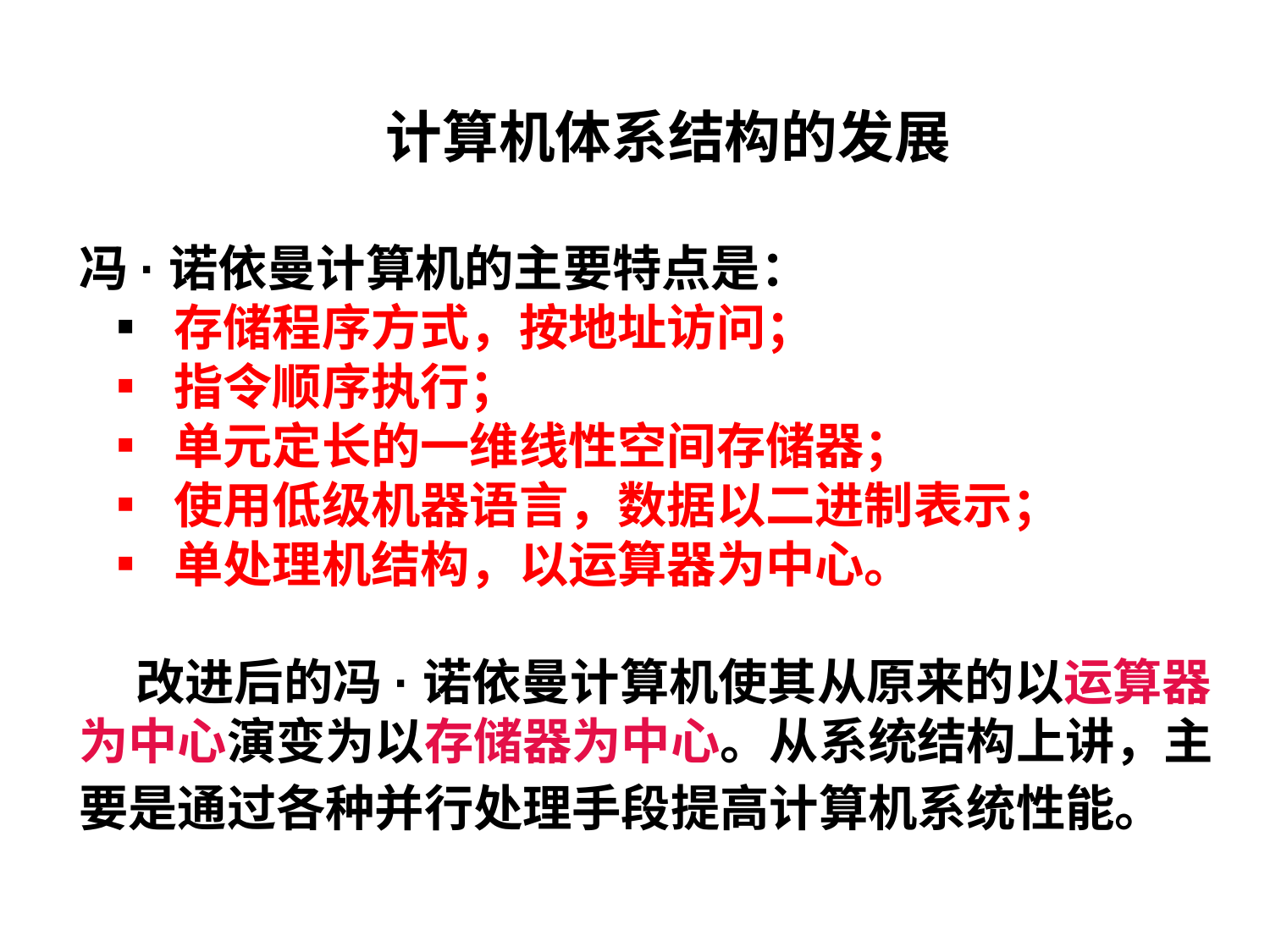

计算机体系结构的发展

冯·诺依曼计算机的主要特点是：
  ▪ 存储程序方式，按地址访问；
  ▪ 指令顺序执行；
  ▪ 单元定长的一维线性空间存储器；
  ▪ 使用低级机器语言，数据以二进制表示；
  ▪ 单处理机结构，以运算器为中心。

    改进后的冯·诺依曼计算机使其从原来的以运算器为中心演变为以存储器为中心。从系统结构上讲，主要是通过各种并行处理手段提高计算机系统性能。